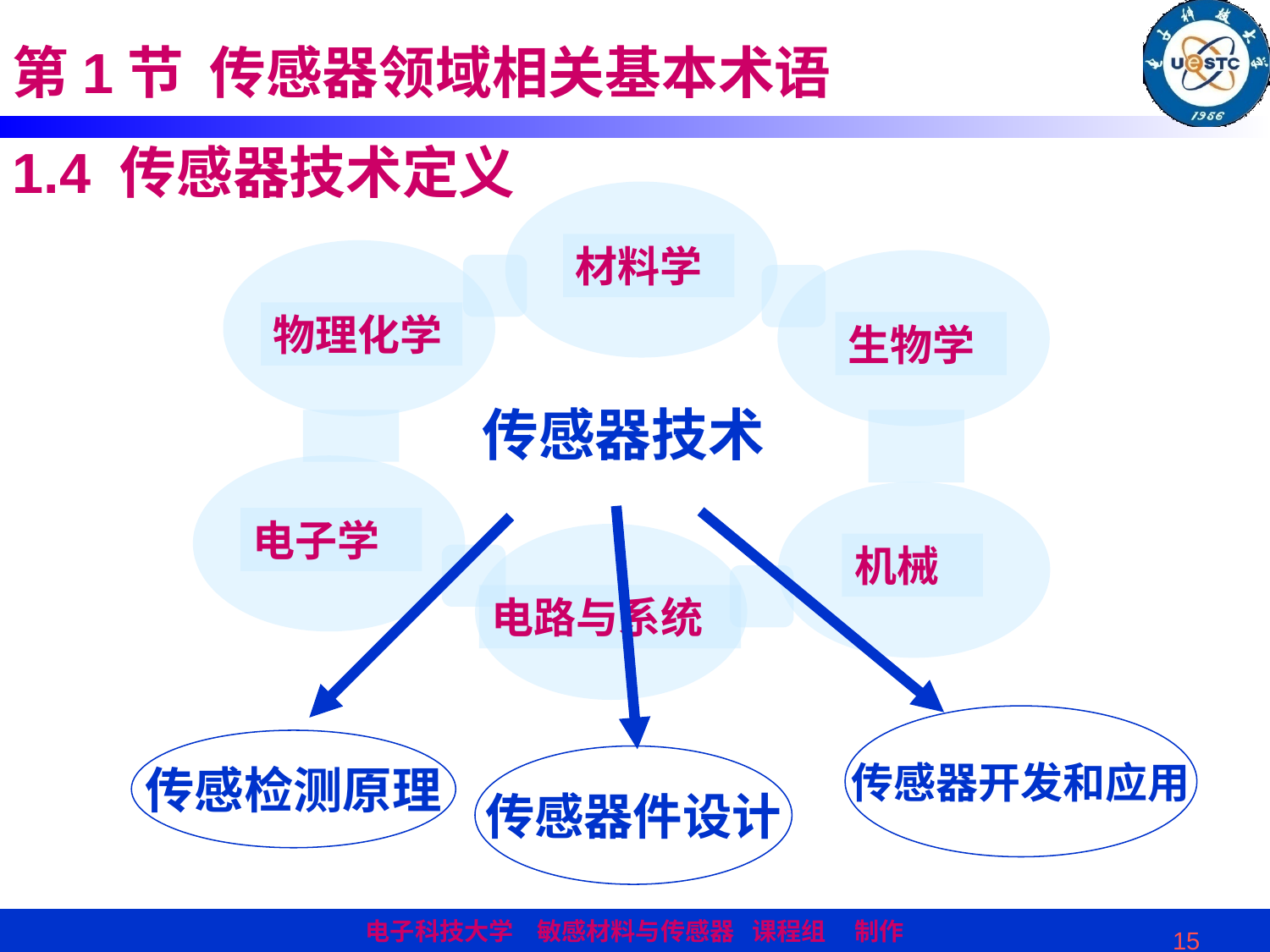

第1节  传感器领域相关基本术语
1.4 传感器技术定义

材料学

物理化学
生物学

电子学

机械

电路与系统
传感器技术

传感器开发和应用
传感检测原理
传感器件设计
15